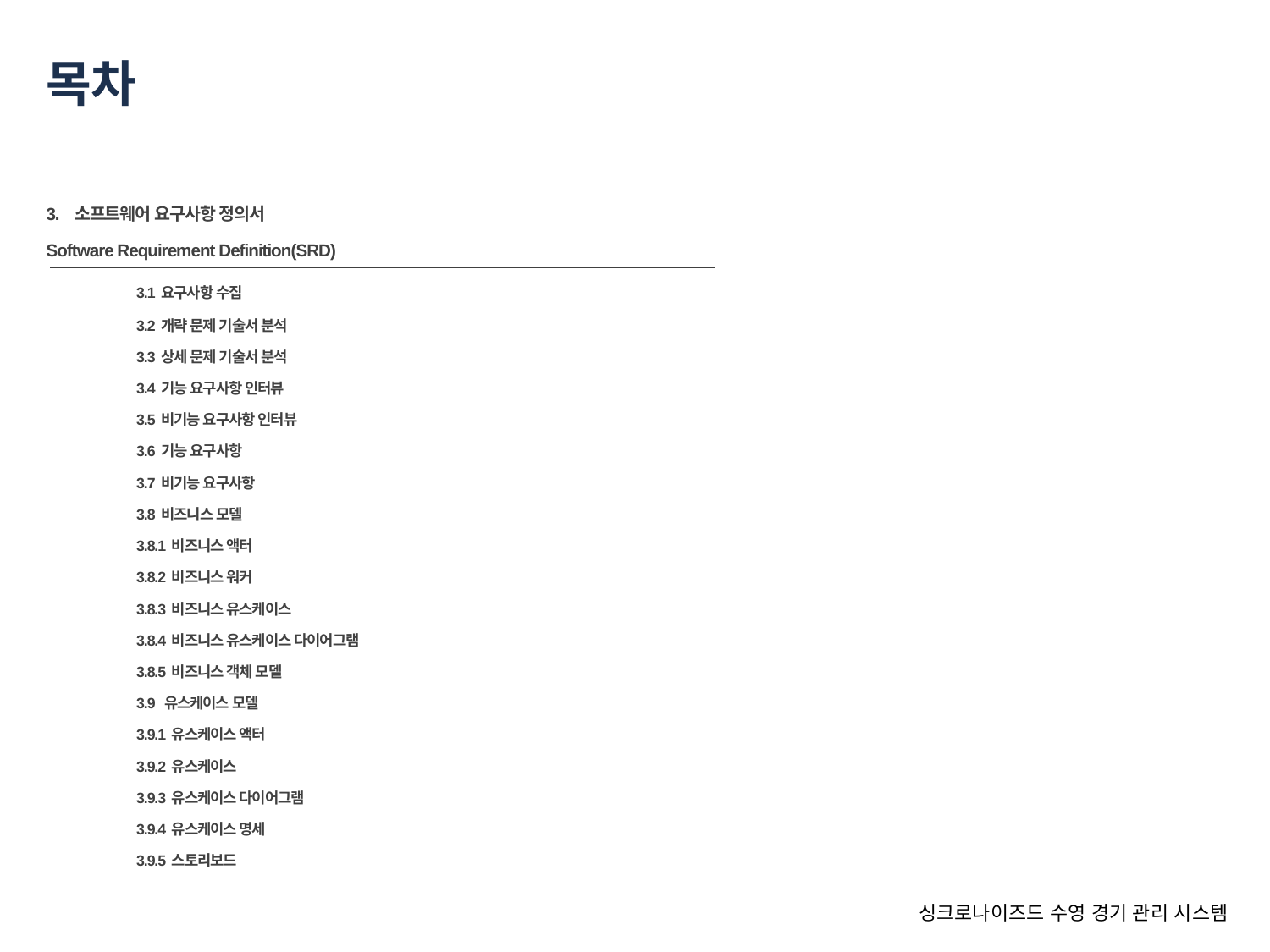

# 목차
3.   소프트웨어 요구사항 정의서
Software Requirement Definition(SRD)
	3.1 요구사항 수집
	3.2 개략 문제 기술서 분석
	3.3 상세 문제 기술서 분석
	3.4 기능 요구사항 인터뷰
	3.5 비기능 요구사항 인터뷰
	3.6 기능 요구사항
	3.7 비기능 요구사항
	3.8 비즈니스 모델
 		3.8.1 비즈니스 액터
		3.8.2 비즈니스 워커
		3.8.3 비즈니스 유스케이스
		3.8.4 비즈니스 유스케이스 다이어그램
		3.8.5 비즈니스 객체 모델
	3.9  유스케이스 모델
		3.9.1 유스케이스 액터
		3.9.2 유스케이스
		3.9.3 유스케이스 다이어그램
		3.9.4 유스케이스 명세
		3.9.5 스토리보드

싱크로나이즈드 수영 경기 관리 시스템